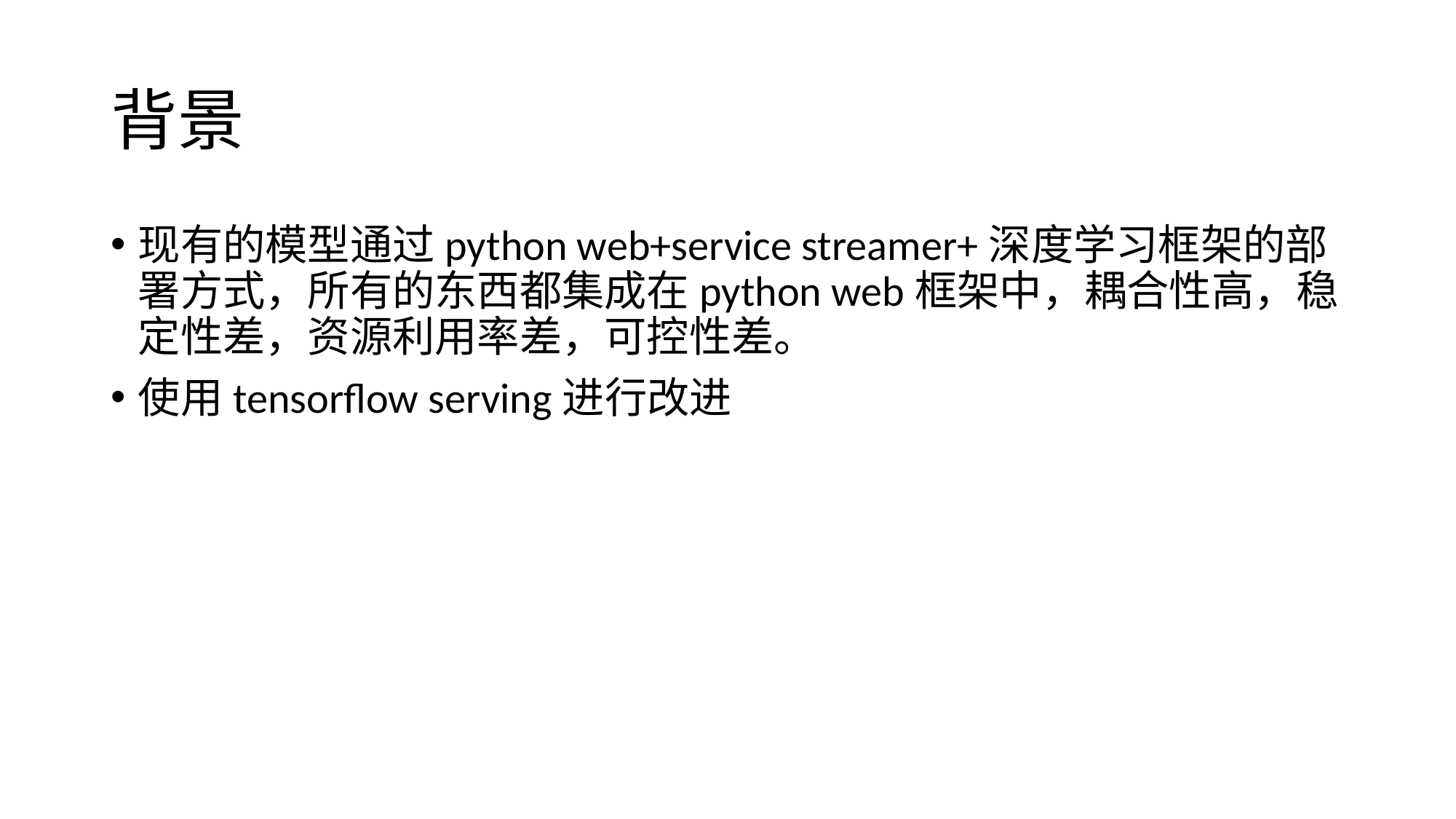

# 背景
现有的模型通过python web+service streamer+深度学习框架的部署方式，所有的东西都集成在python web框架中，耦合性高，稳定性差，资源利用率差，可控性差。
使用tensorflow serving进行改进